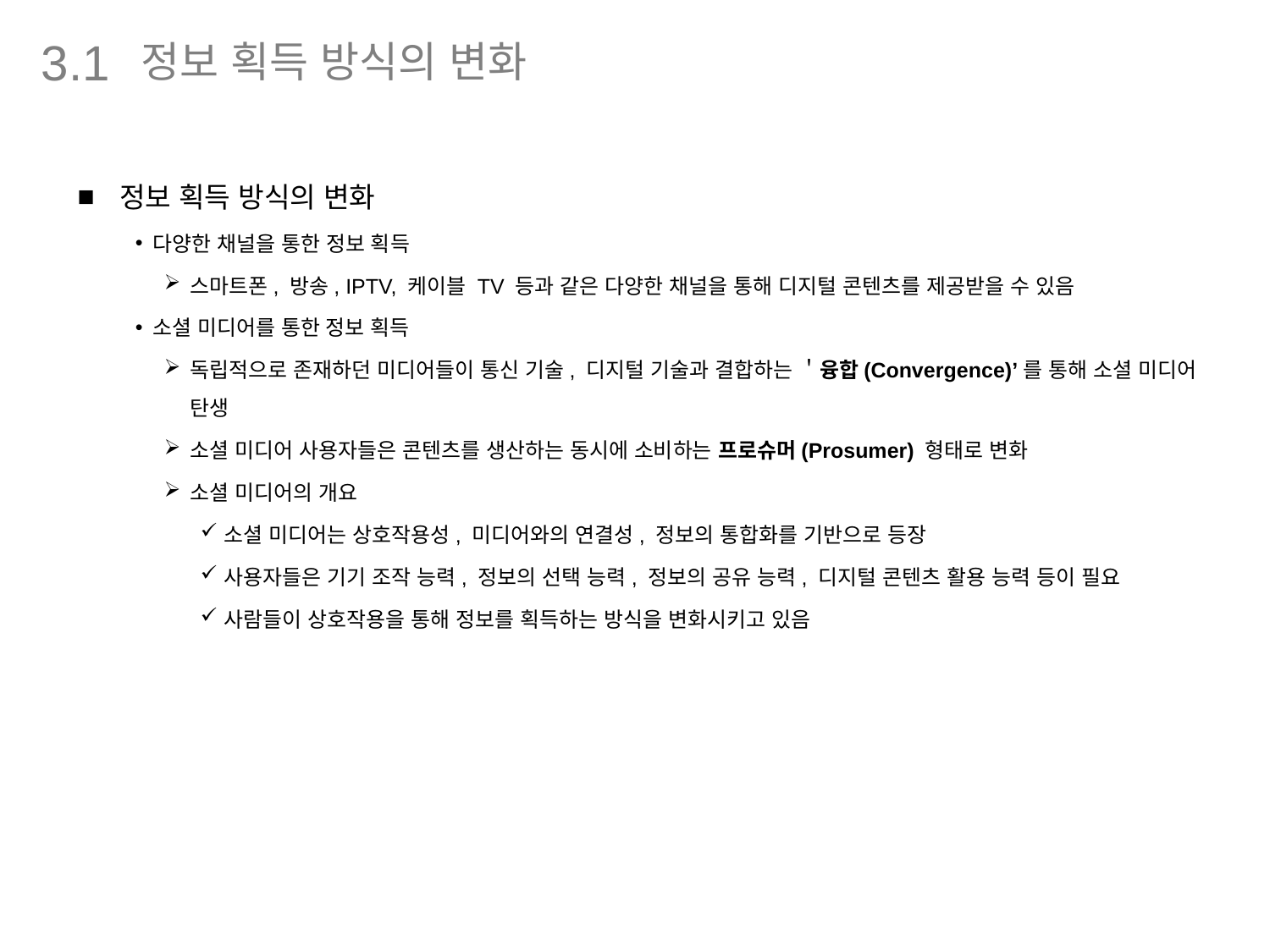

정보 획득 방식의 변화
3.1

정보 획득 방식의 변화
다양한 채널을 통한 정보 획득
스마트폰, 방송, IPTV, 케이블 TV 등과 같은 다양한 채널을 통해 디지털 콘텐츠를 제공받을 수 있음
소셜 미디어를 통한 정보 획득
독립적으로 존재하던 미디어들이 통신 기술, 디지털 기술과 결합하는 ＇융합(Convergence)’를 통해 소셜 미디어 탄생
소셜 미디어 사용자들은 콘텐츠를 생산하는 동시에 소비하는 프로슈머(Prosumer) 형태로 변화
소셜 미디어의 개요
소셜 미디어는 상호작용성, 미디어와의 연결성, 정보의 통합화를 기반으로 등장
사용자들은 기기 조작 능력, 정보의 선택 능력, 정보의 공유 능력, 디지털 콘텐츠 활용 능력 등이 필요
사람들이 상호작용을 통해 정보를 획득하는 방식을 변화시키고 있음